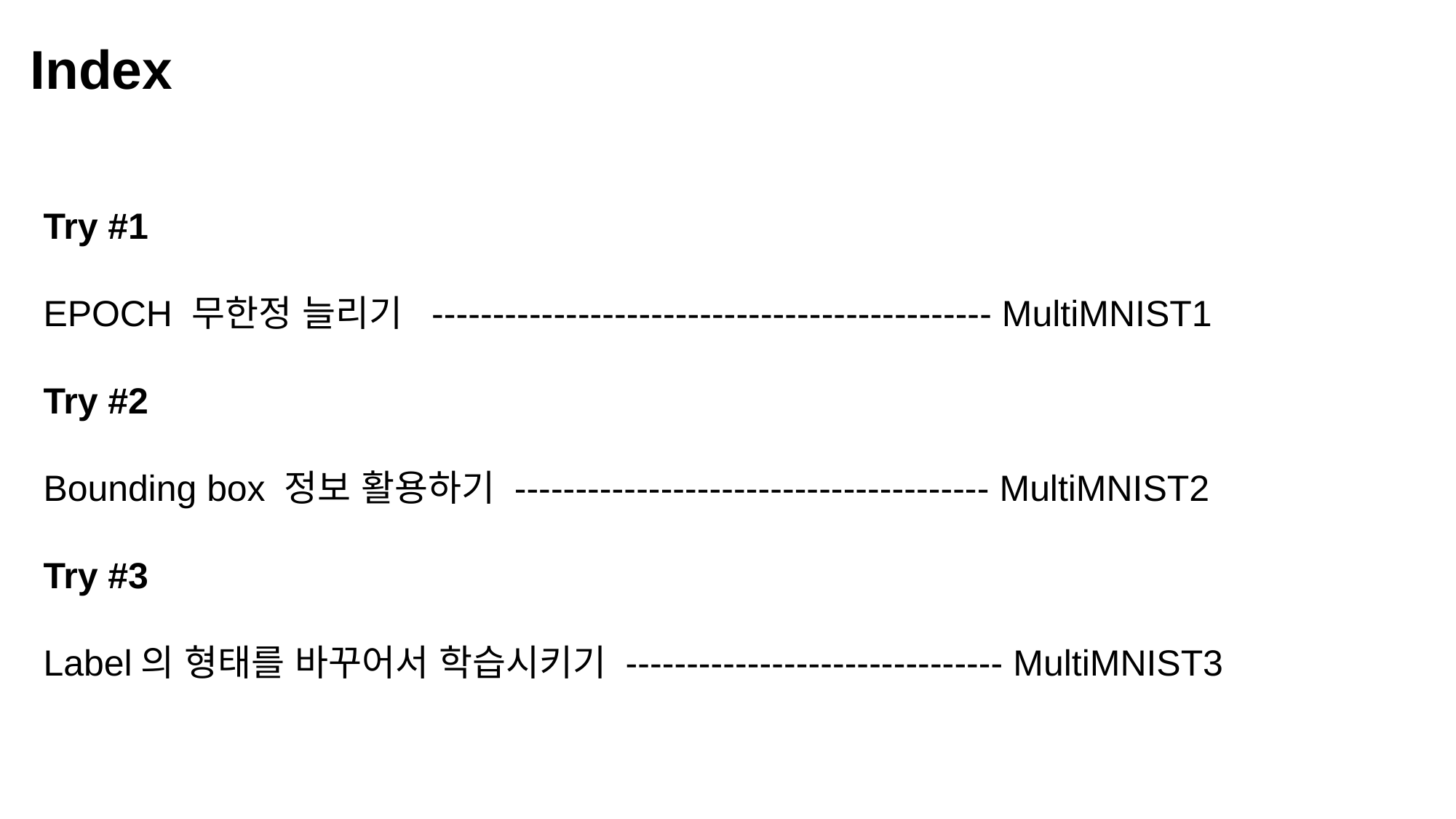

# Index
Try #1

EPOCH 무한정 늘리기  ---------------------------------------------- MultiMNIST1

Try #2

Bounding box 정보 활용하기 --------------------------------------- MultiMNIST2

Try #3

Label의 형태를 바꾸어서 학습시키기 ------------------------------- MultiMNIST3